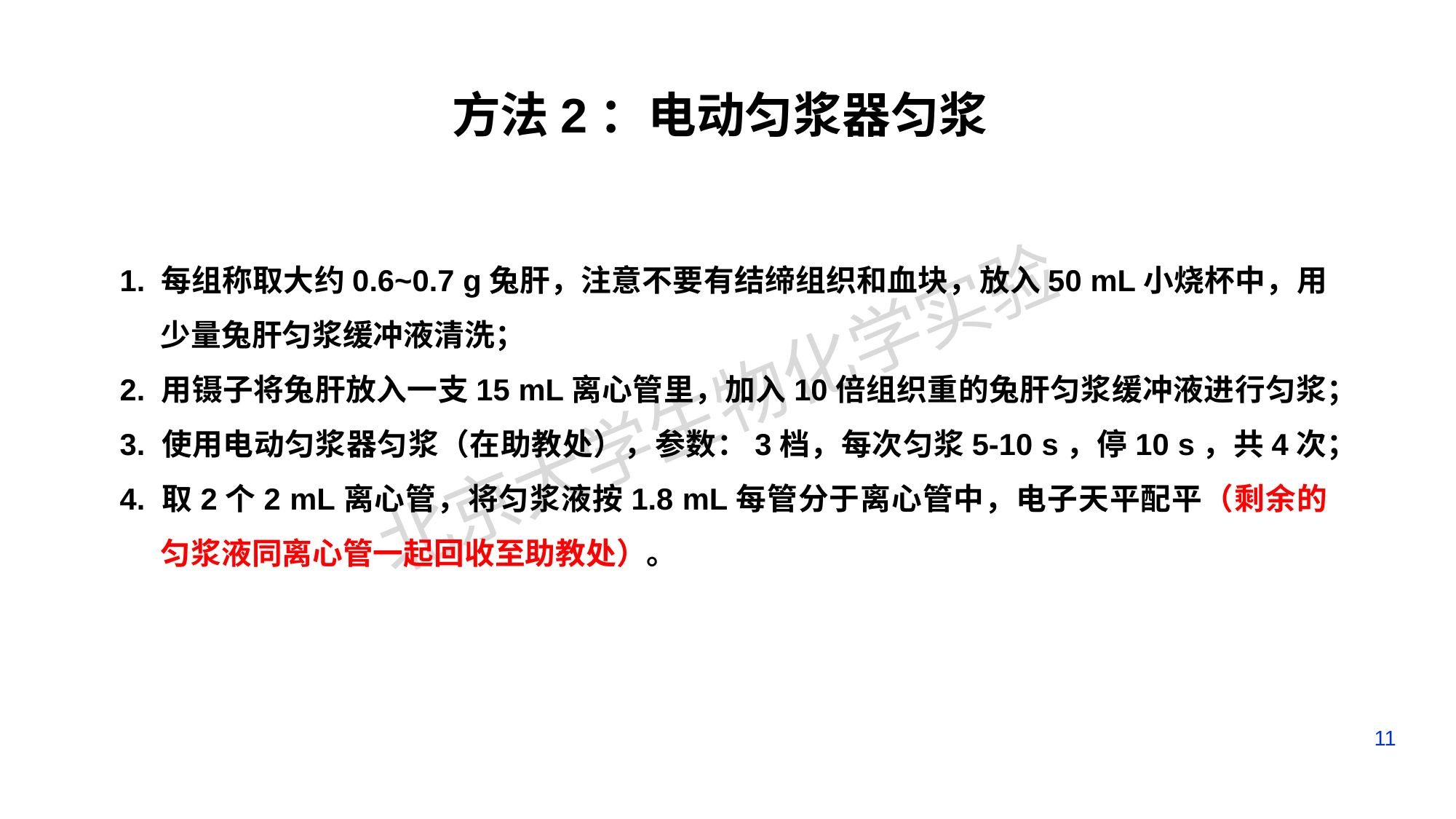

# 方法2：电动匀浆器匀浆
1. 每组称取大约0.6~0.7 g兔肝，注意不要有结缔组织和血块，放入50 mL小烧杯中，用少量兔肝匀浆缓冲液清洗；
2. 用镊子将兔肝放入一支15 mL离心管里，加入10倍组织重的兔肝匀浆缓冲液进行匀浆；
3. 使用电动匀浆器匀浆（在助教处），参数：3档，每次匀浆5-10 s，停10 s，共4次；
4. 取2个2 mL离心管，将匀浆液按1.8 mL每管分于离心管中，电子天平配平（剩余的匀浆液同离心管一起回收至助教处）。
11